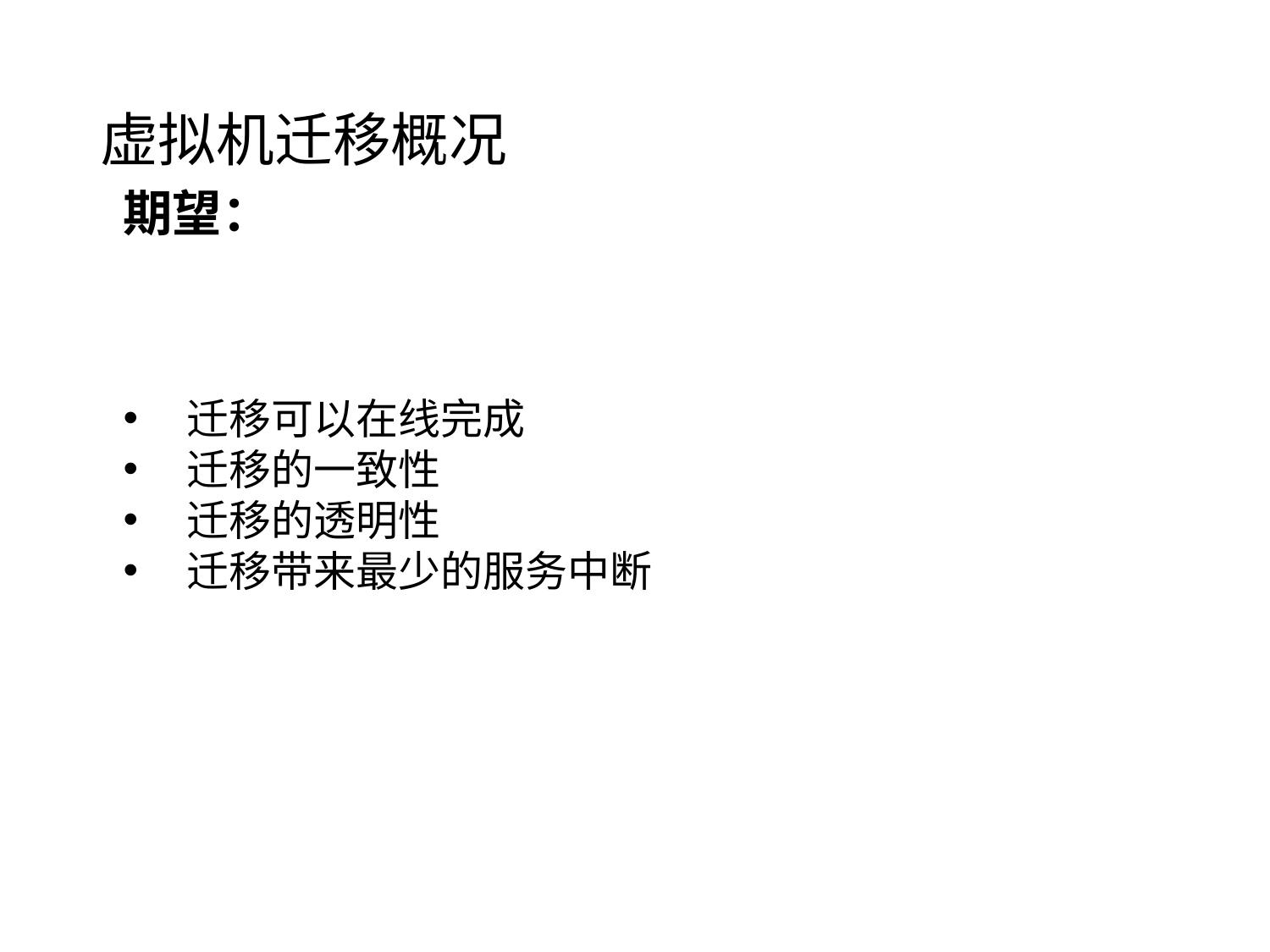

# 虚拟机迁移概况
期望：
迁移可以在线完成
迁移的一致性
迁移的透明性
迁移带来最少的服务中断